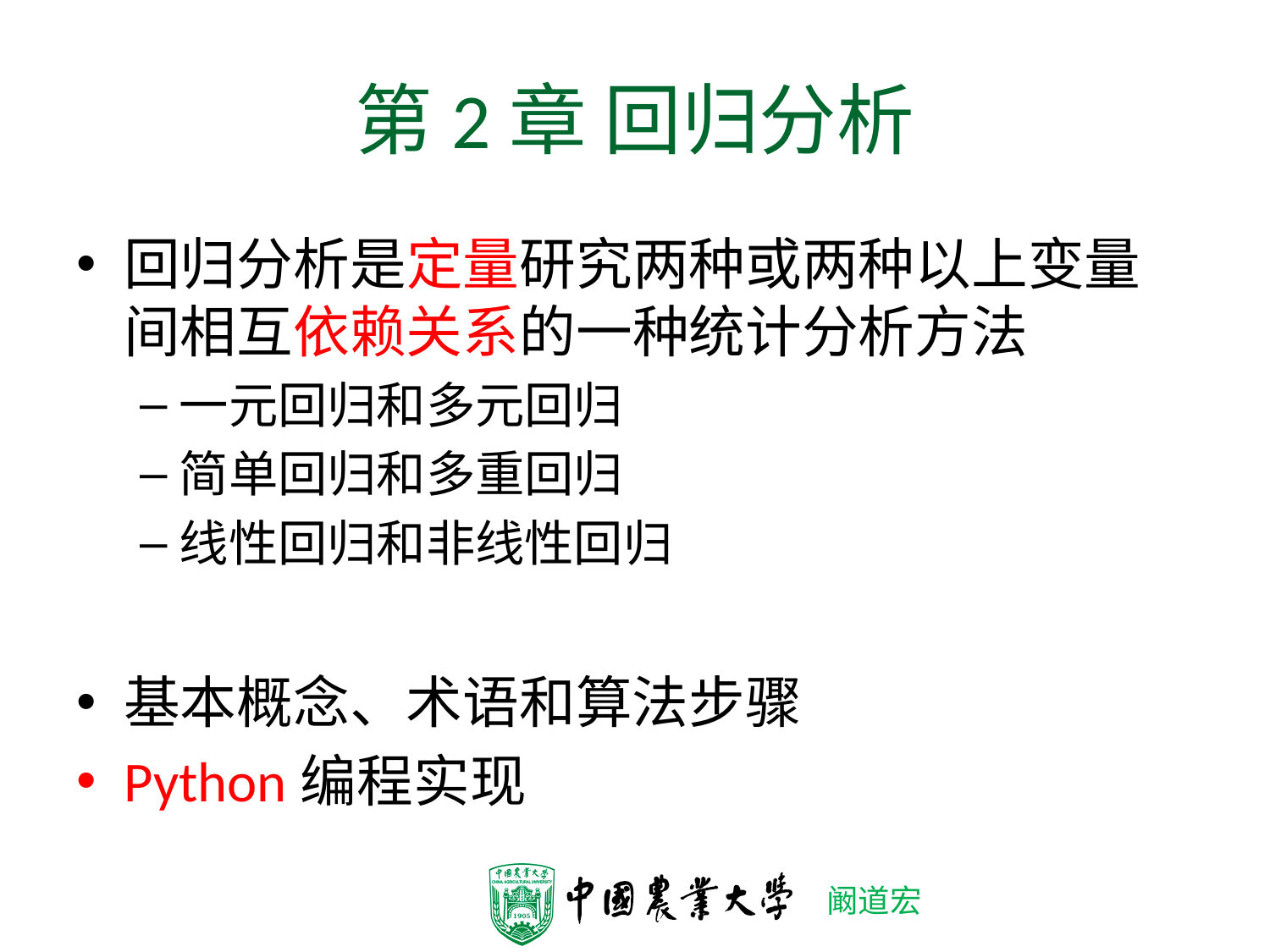

# 第2章 回归分析
回归分析是定量研究两种或两种以上变量间相互依赖关系的一种统计分析方法
一元回归和多元回归
简单回归和多重回归
线性回归和非线性回归

基本概念、术语和算法步骤
Python编程实现